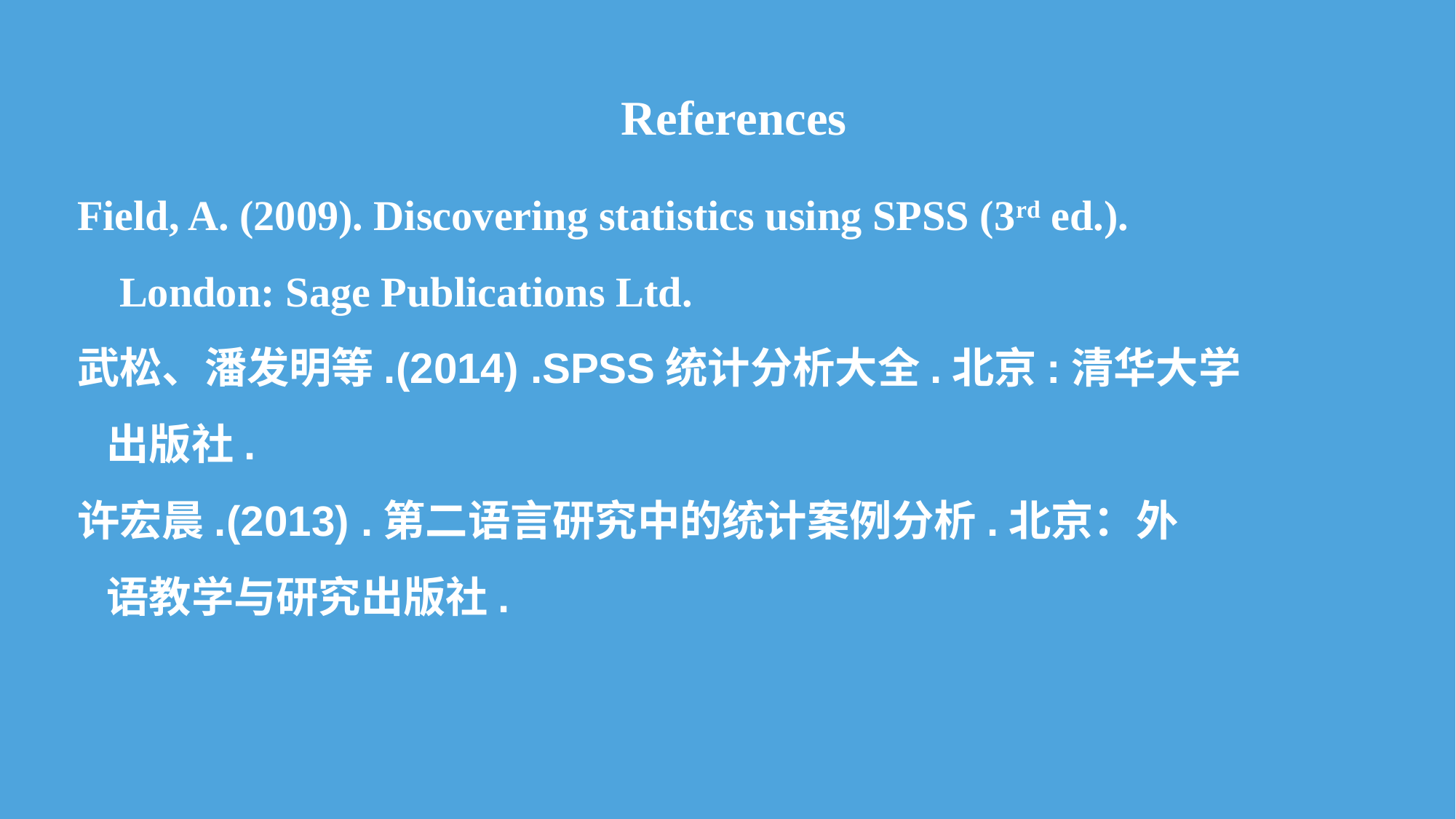

References
Field, A. (2009). Discovering statistics using SPSS (3rd ed.).
    London: Sage Publications Ltd.
武松、潘发明等.(2014) .SPSS统计分析大全.北京:清华大学
  出版社.
许宏晨.(2013) .第二语言研究中的统计案例分析.北京：外
  语教学与研究出版社.